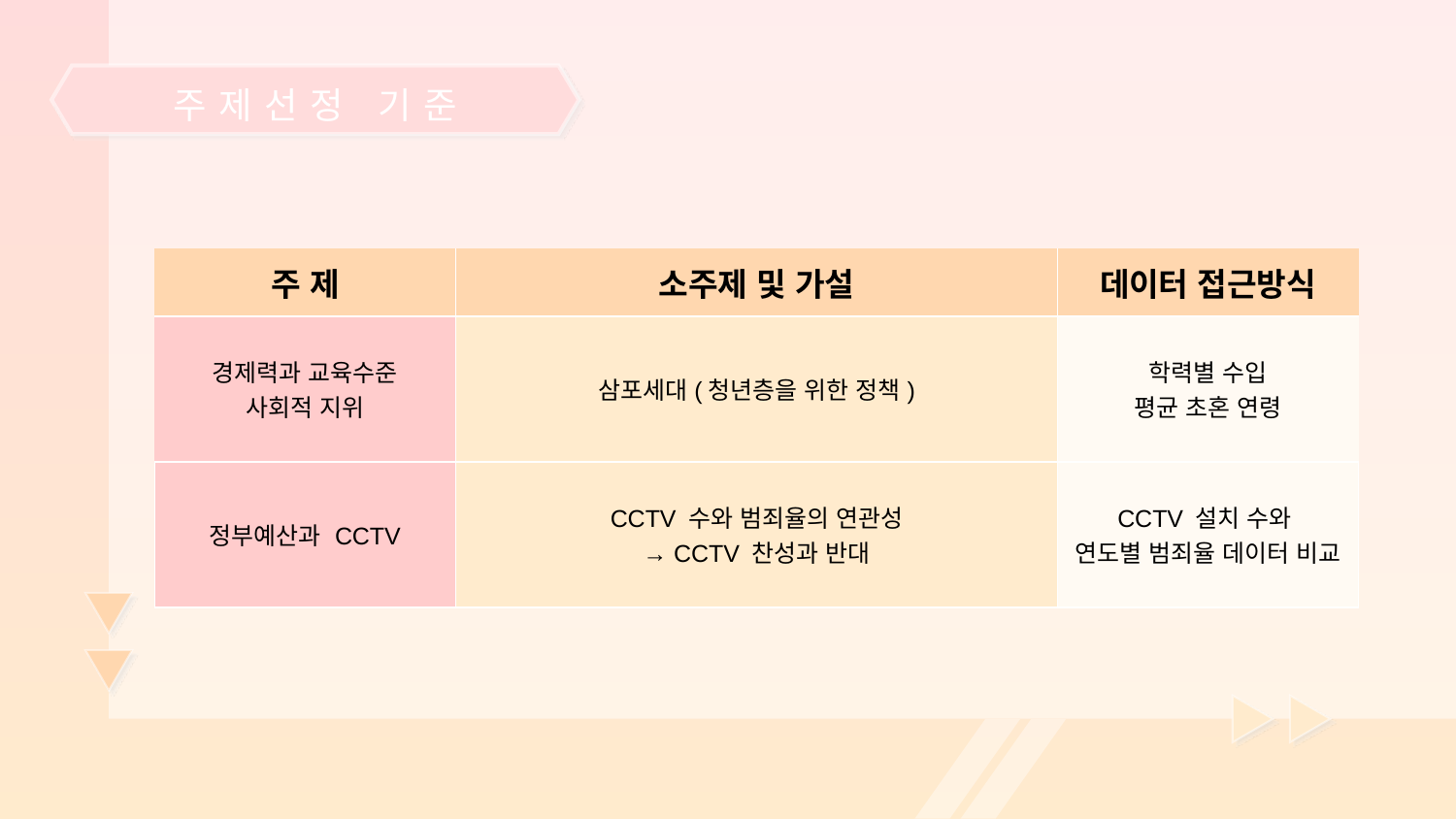

주제선정 기준
| 주 제 | 소주제 및 가설 | 데이터 접근방식 |
| --- | --- | --- |
| 경제력과 교육수준 사회적 지위 | 삼포세대(청년층을 위한 정책) | 학력별 수입 평균 초혼 연령 |
| 정부예산과 CCTV | CCTV 수와 범죄율의 연관성 → CCTV 찬성과 반대 | CCTV 설치 수와 연도별 범죄율 데이터 비교 |